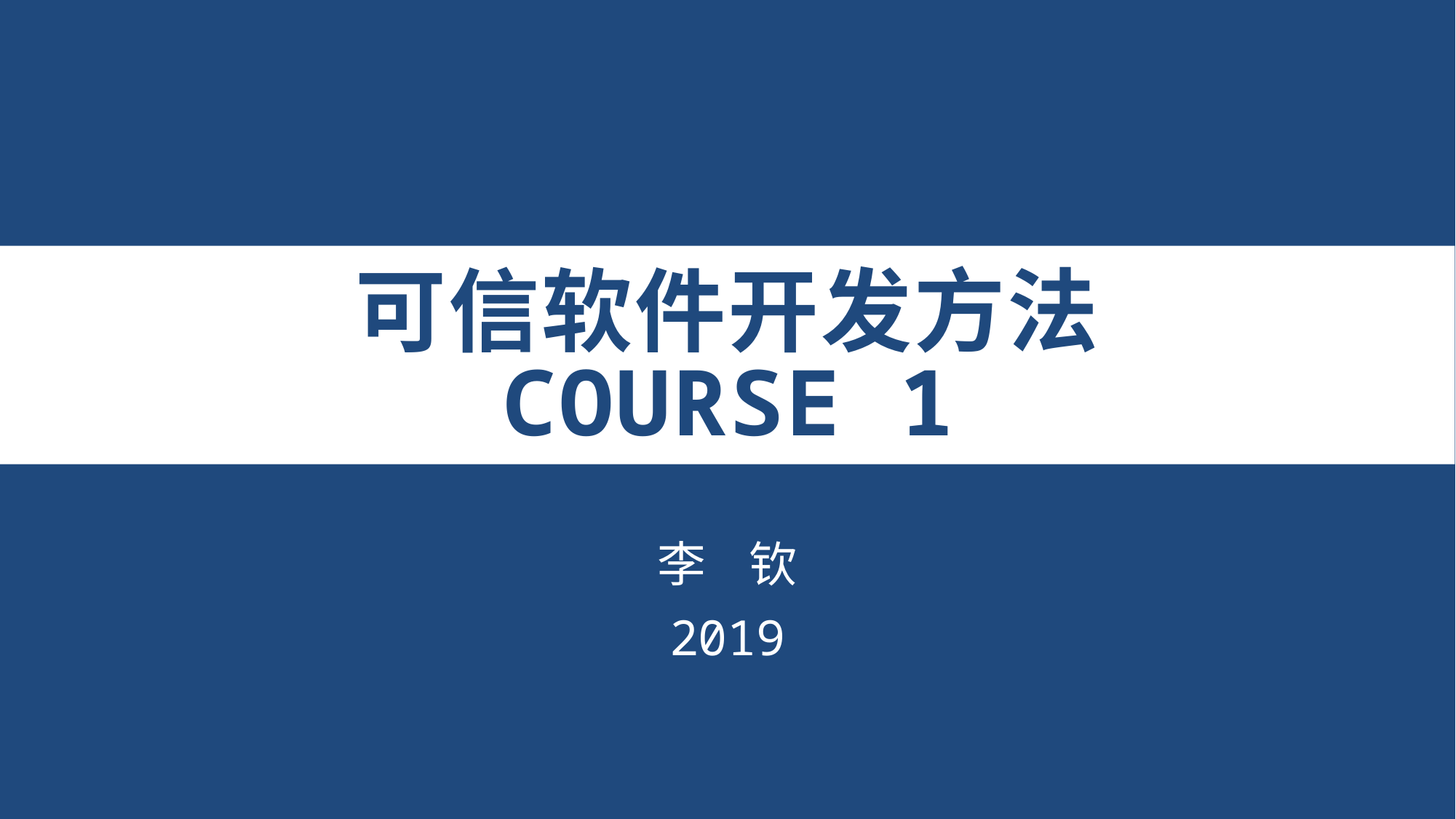

# 可信软件开发方法 Course 1

李    钦
2019